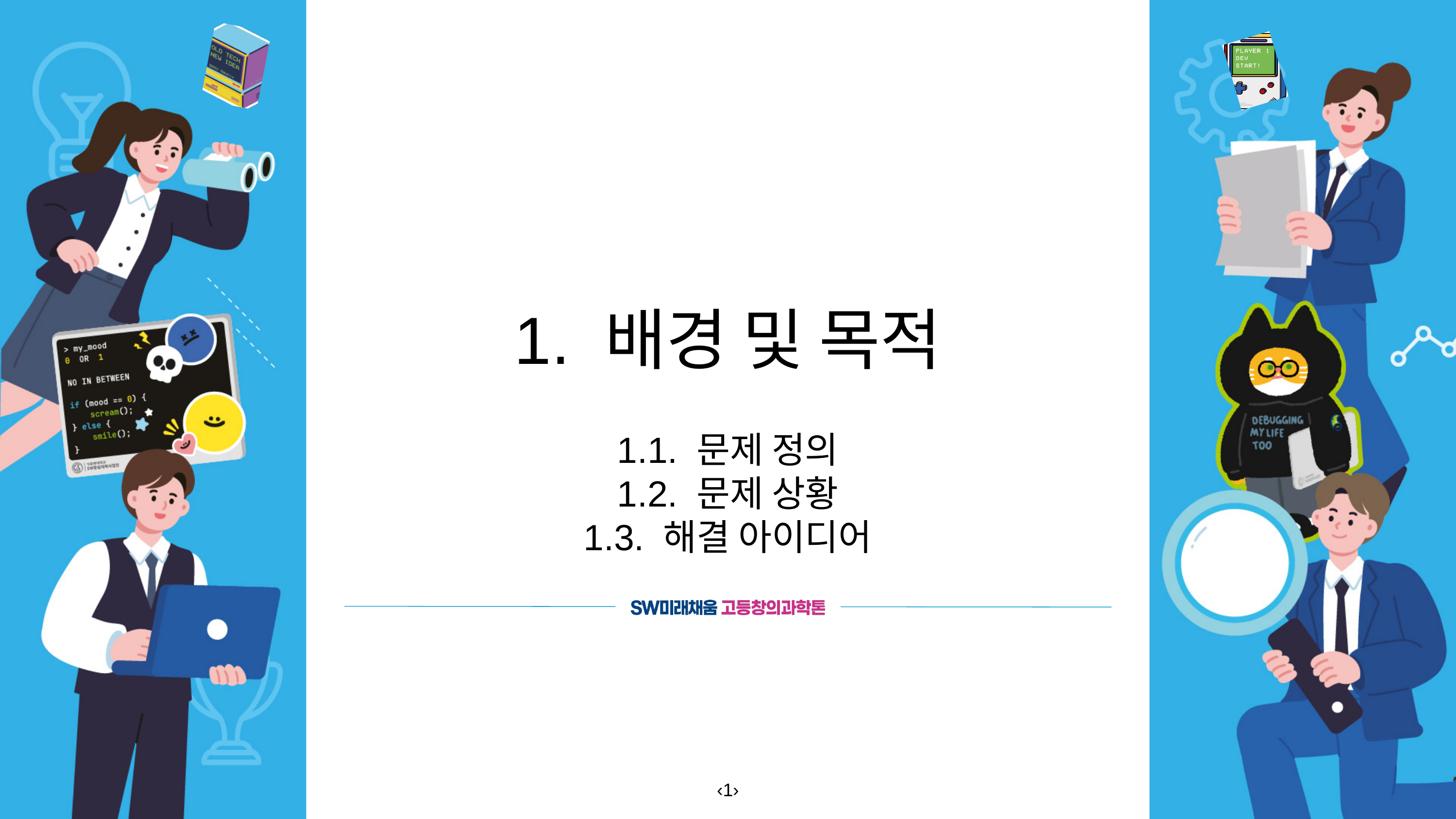

1. 배경 및 목적
1.1. 문제 정의
1.2. 문제 상황
1.3. 해결 아이디어

‹1›